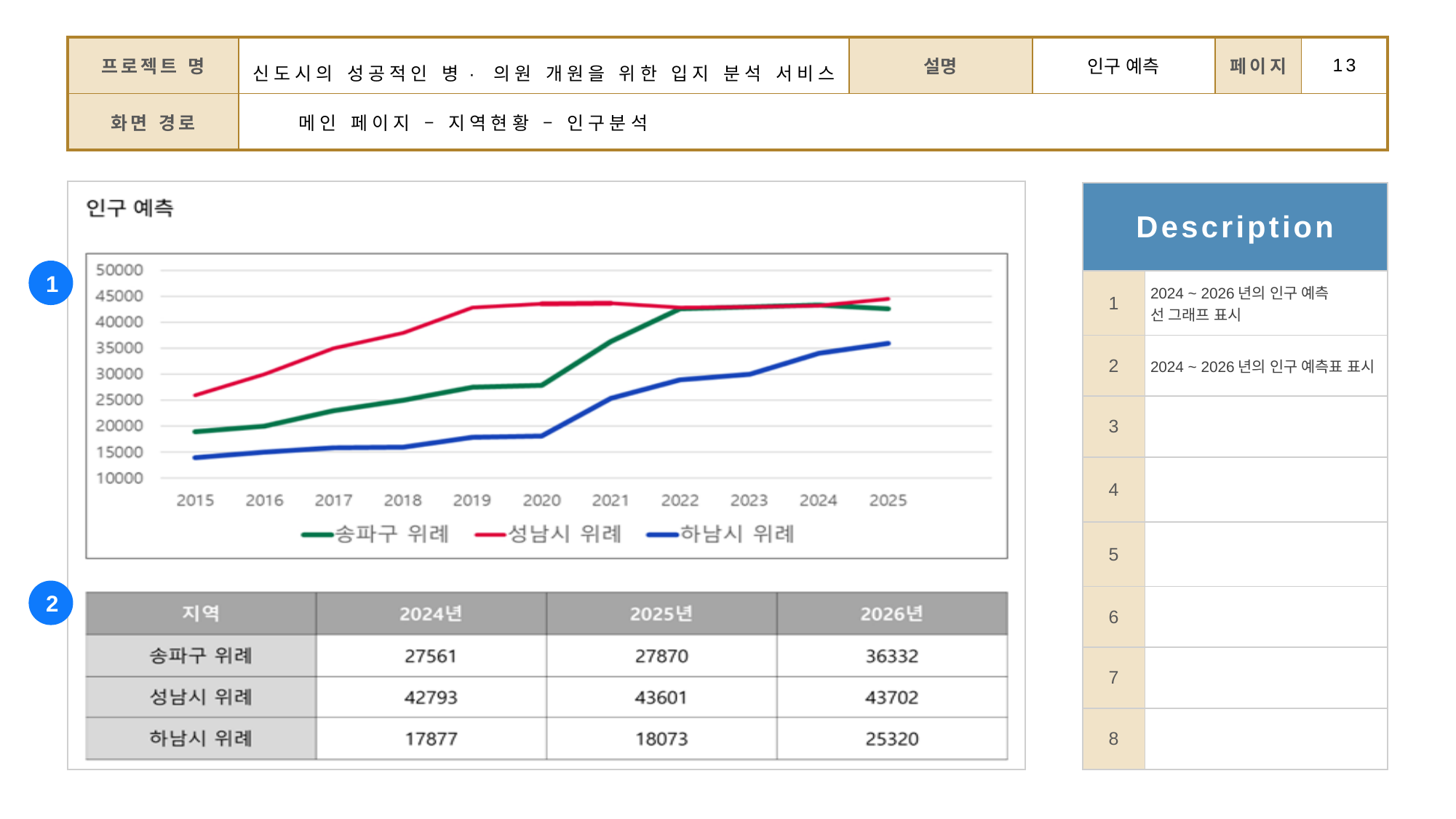

| 프로젝트 명 | 신도시의 성공적인 병·의원 개원을 위한 입지 분석 서비스 | 설명 | 인구 예측 | 페이지 | 13 |
| --- | --- | --- | --- | --- | --- |
| 화면 경로 | 메인 페이지 – 지역현황 – 인구분석 |  |  |  |  |

| Description |  |
| --- | --- |
| 1 | 2024 ~ 2026년의 인구 예측 선 그래프 표시 |
| 2 | 2024 ~ 2026년의 인구 예측표 표시 |
| 3 |  |
| 4 |  |
| 5 |  |
| 6 |  |
| 7 |  |
| 8 |  |
1
2